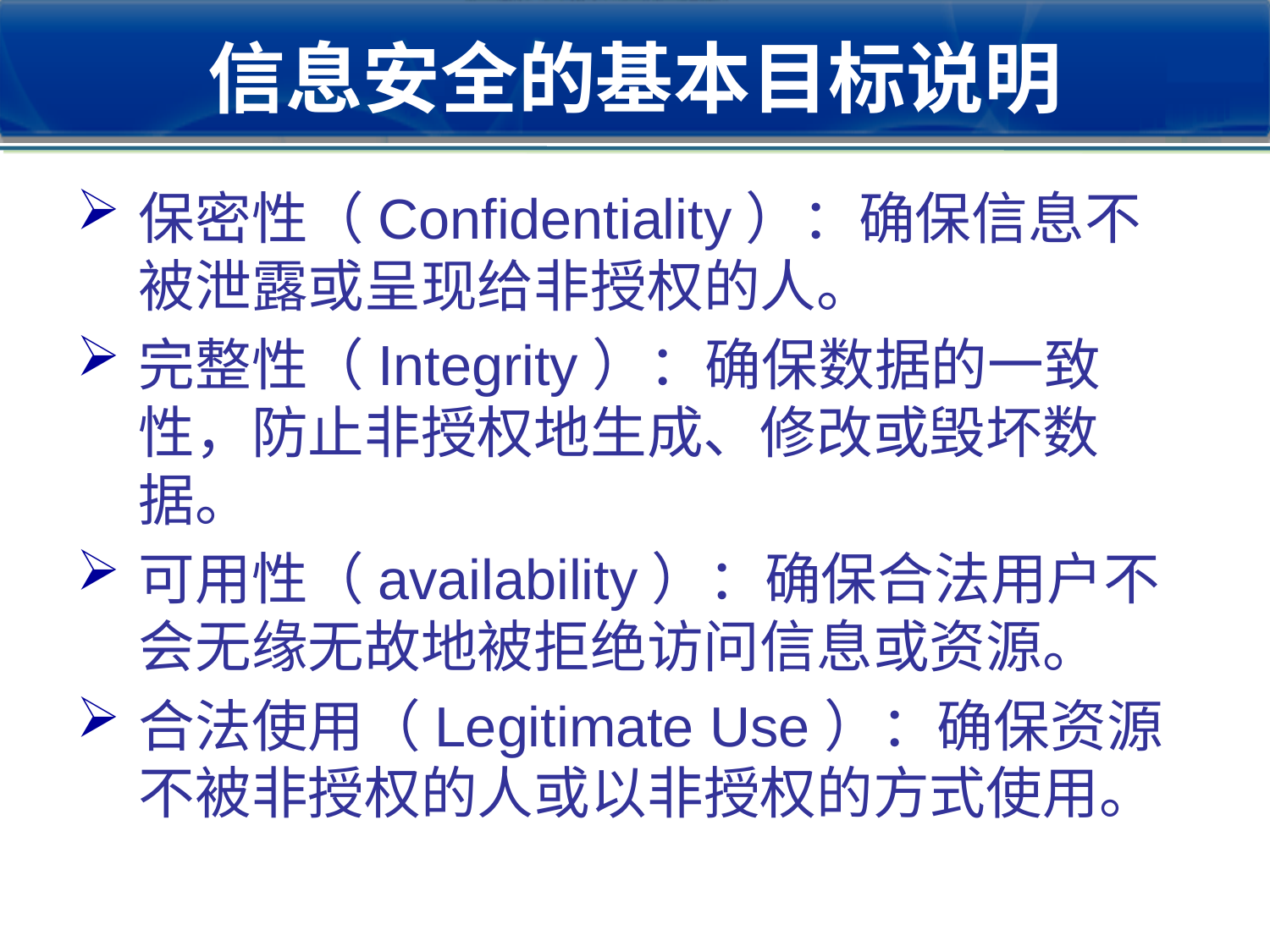

# 信息安全的基本目标说明
保密性（Confidentiality）：确保信息不被泄露或呈现给非授权的人。
完整性（Integrity）：确保数据的一致性，防止非授权地生成、修改或毁坏数据。
可用性（availability）：确保合法用户不会无缘无故地被拒绝访问信息或资源。
合法使用（Legitimate Use）：确保资源不被非授权的人或以非授权的方式使用。